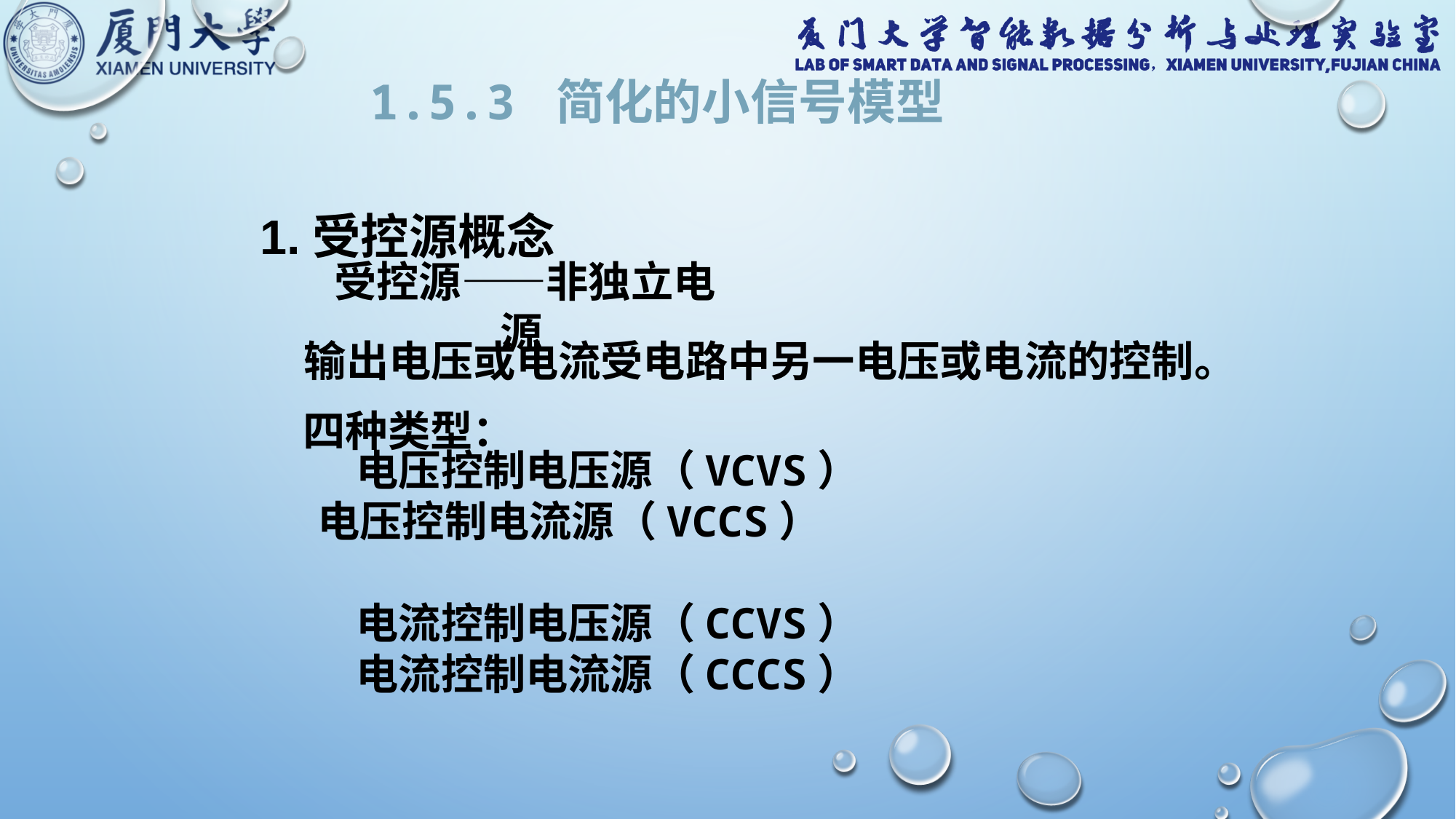

1.5.3 简化的小信号模型
1.受控源概念
受控源——非独立电源
输出电压或电流受电路中另一电压或电流的控制。
四种类型：
电压控制电压源（VCVS）
电压控制电流源（VCCS）
电流控制电压源（CCVS）
电流控制电流源（CCCS）
277